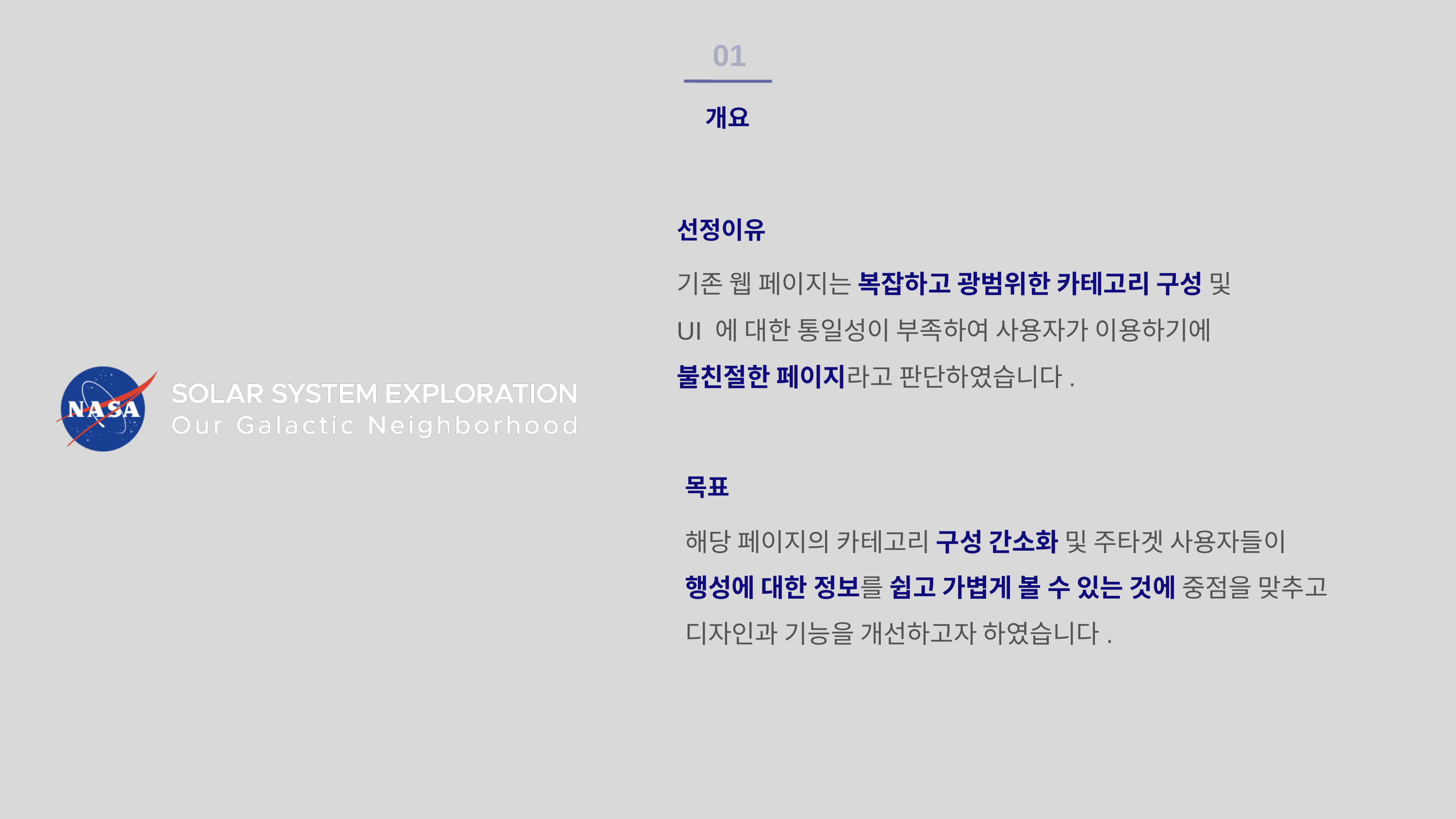

01

개요
선정이유
기존 웹 페이지는 복잡하고 광범위한 카테고리 구성 및
UI 에 대한 통일성이 부족하여 사용자가 이용하기에
불친절한 페이지라고 판단하였습니다.

목표
해당 페이지의 카테고리 구성 간소화 및 주타겟 사용자들이
행성에 대한 정보를 쉽고 가볍게 볼 수 있는 것에 중점을 맞추고
디자인과 기능을 개선하고자 하였습니다.